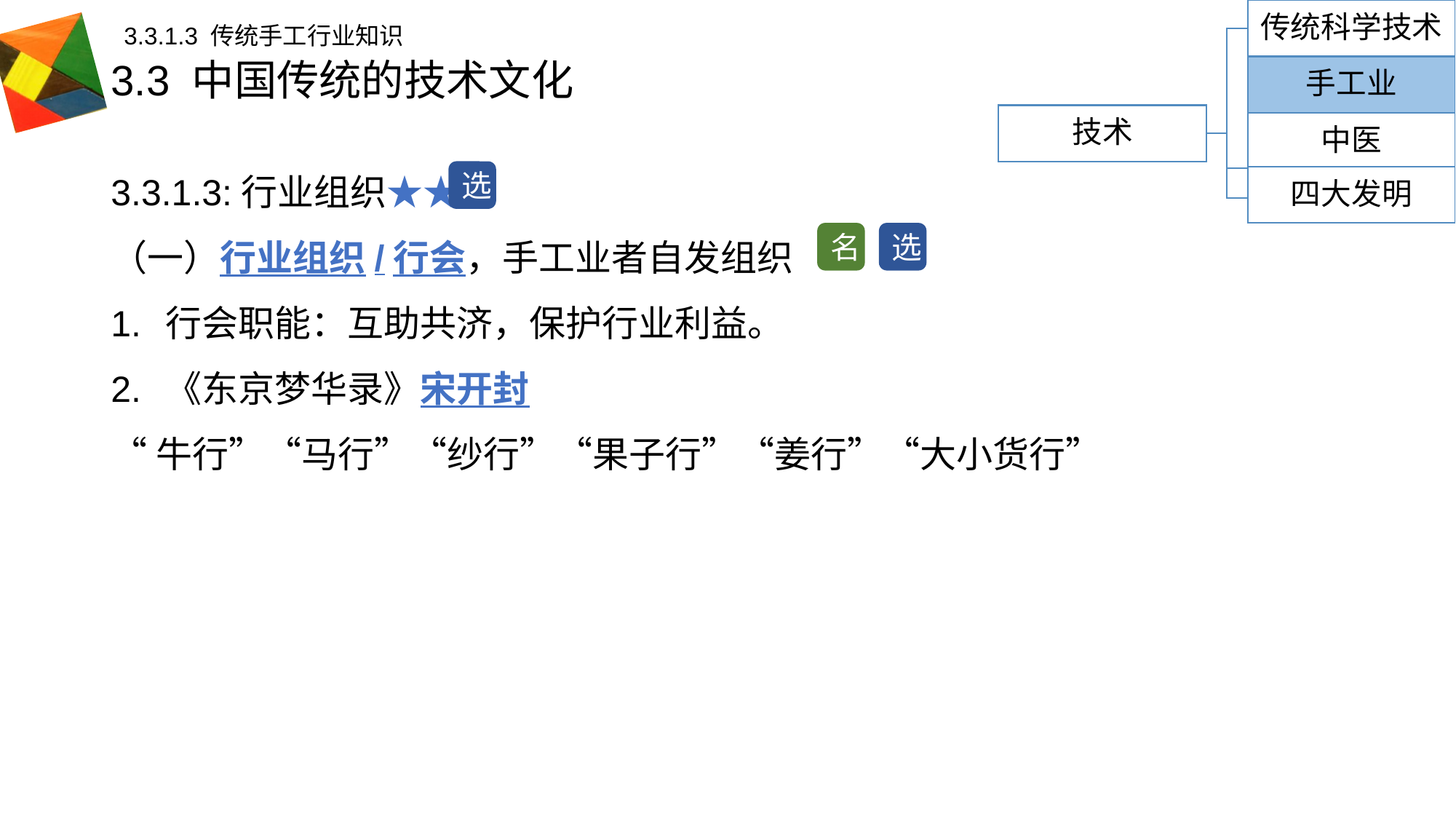

传统科学技术
3.3.1.3 传统手工行业知识

# 3.3 中国传统的技术文化
手工业
技术
中医

3.3.1.3:行业组织★★
（一）行业组织/行会，手工业者自发组织
行会职能：互助共济，保护行业利益。
《东京梦华录》宋开封
“牛行”“马行”“纱行”“果子行”“姜行”“大小货行”
选
四大发明
选
名
139